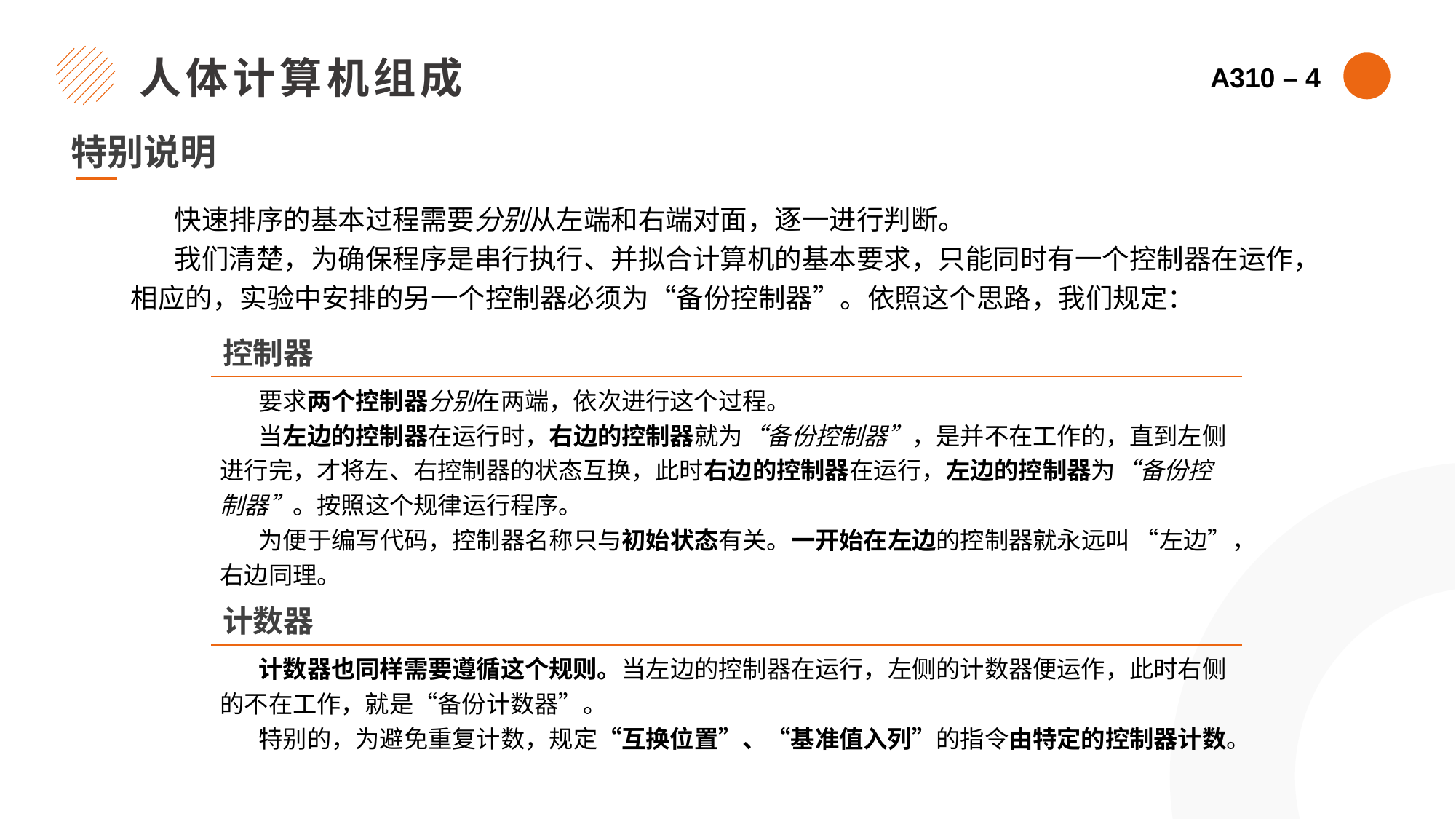

人体计算机组成

A310 – 4
特别说明
      快速排序的基本过程需要分别从左端和右端对面，逐一进行判断。
      我们清楚，为确保程序是串行执行、并拟合计算机的基本要求，只能同时有一个控制器在运作，相应的，实验中安排的另一个控制器必须为“备份控制器”。依照这个思路，我们规定：
控制器
      要求两个控制器分别在两端，依次进行这个过程。
      当左边的控制器在运行时，右边的控制器就为“备份控制器”，是并不在工作的，直到左侧进行完，才将左、右控制器的状态互换，此时右边的控制器在运行，左边的控制器为“备份控制器”。按照这个规律运行程序。
      为便于编写代码，控制器名称只与初始状态有关。一开始在左边的控制器就永远叫 “左边”，右边同理。

计数器
      计数器也同样需要遵循这个规则。当左边的控制器在运行，左侧的计数器便运作，此时右侧的不在工作，就是“备份计数器”。
      特别的，为避免重复计数，规定“互换位置”、“基准值入列”的指令由特定的控制器计数。